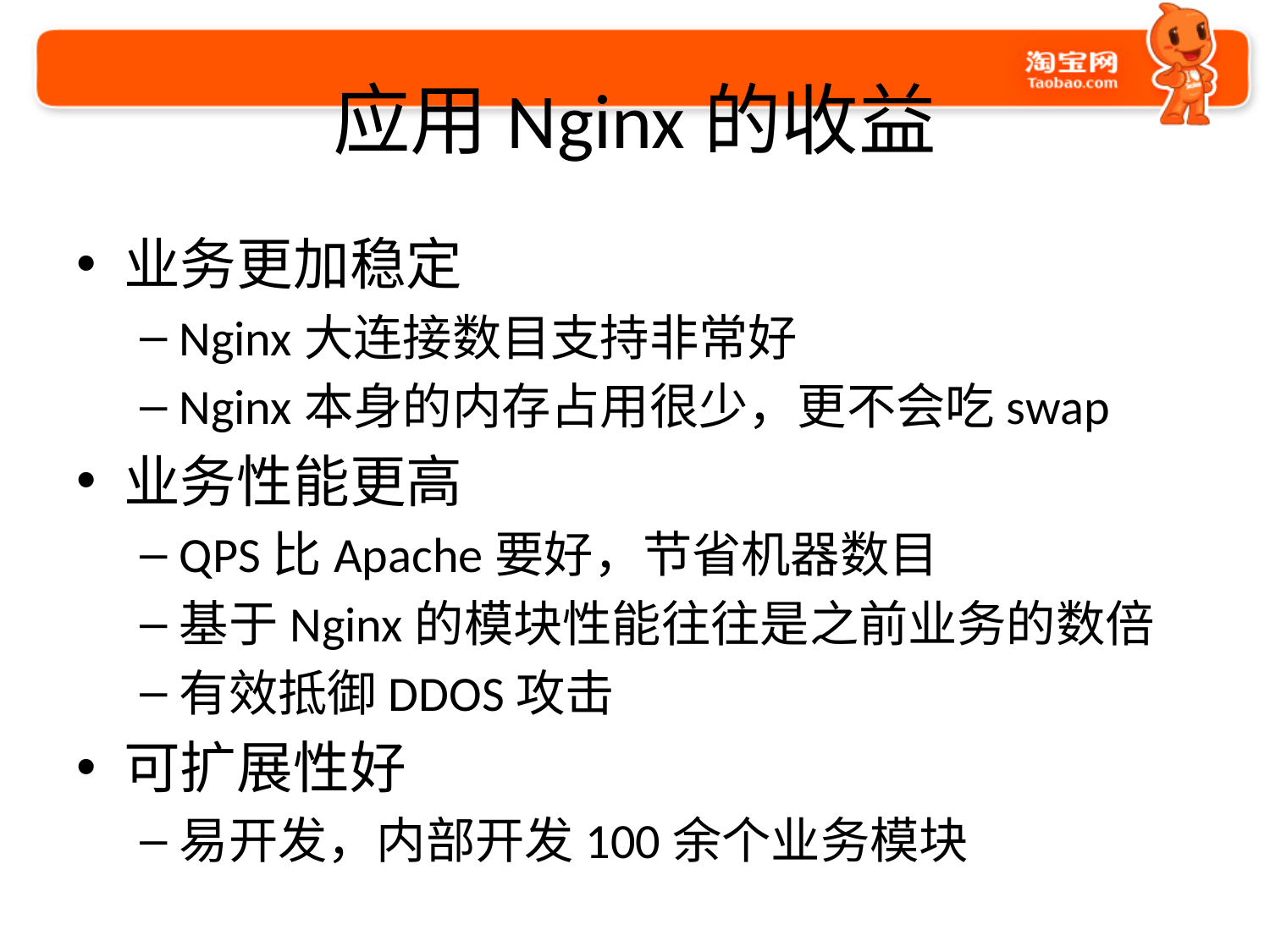

# 应用Nginx的收益
业务更加稳定
Nginx大连接数目支持非常好
Nginx本身的内存占用很少，更不会吃swap
业务性能更高
QPS比Apache要好，节省机器数目
基于Nginx的模块性能往往是之前业务的数倍
有效抵御DDOS攻击
可扩展性好
易开发，内部开发100余个业务模块